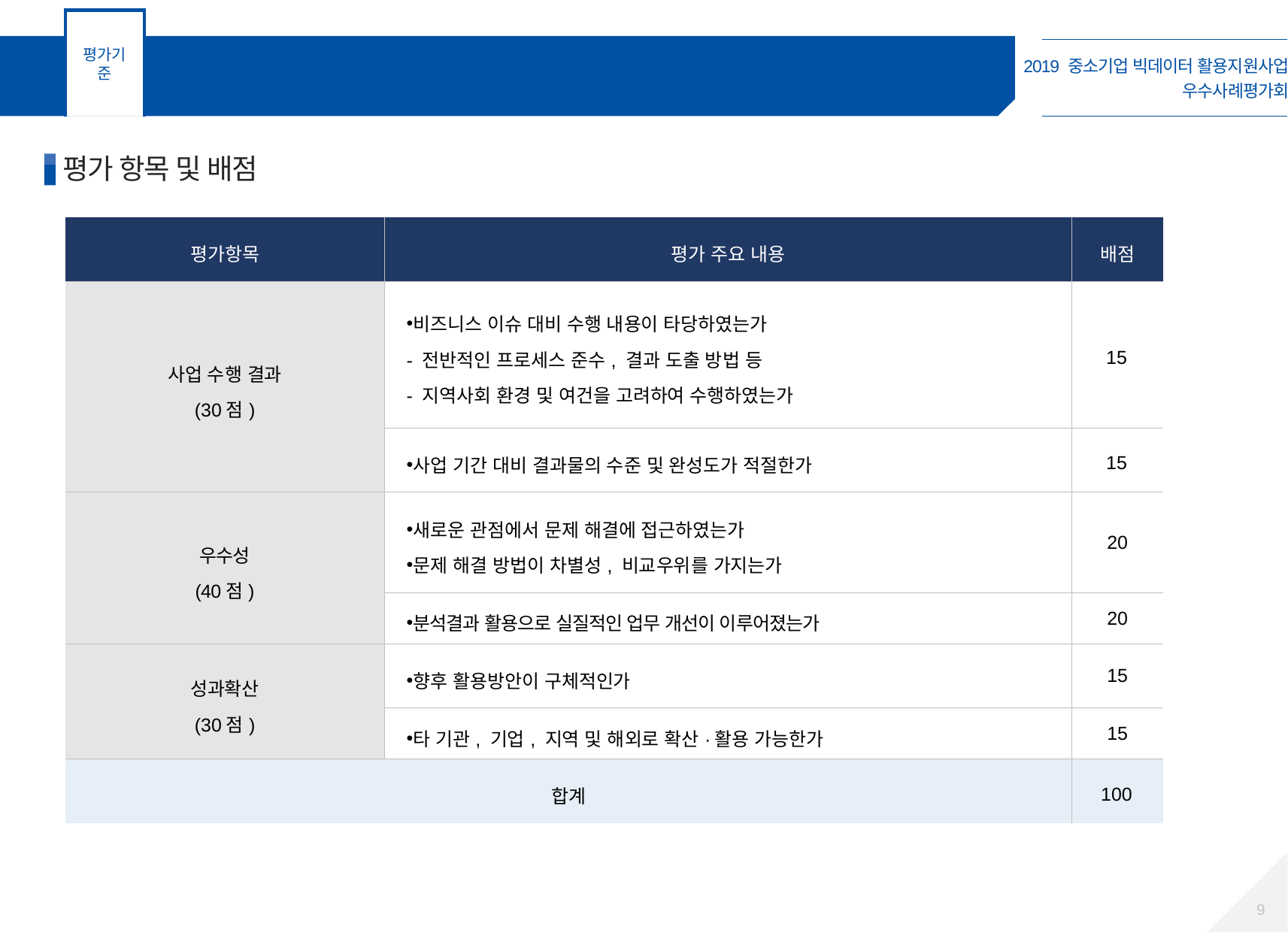

평가기준
결과평가 기준 안내
7
평가 항목 및 배점

| 평가항목 | 평가 주요 내용 | 배점 |
| --- | --- | --- |
| 사업 수행 결과 (30점) | 비즈니스 이슈 대비 수행 내용이 타당하였는가 - 전반적인 프로세스 준수, 결과 도출 방법 등 - 지역사회 환경 및 여건을 고려하여 수행하였는가 | 15 |
|  | 사업 기간 대비 결과물의 수준 및 완성도가 적절한가 | 15 |
| 우수성 (40점) | 새로운 관점에서 문제 해결에 접근하였는가 문제 해결 방법이 차별성, 비교우위를 가지는가 | 20 |
|  | 분석결과 활용으로 실질적인 업무 개선이 이루어졌는가 | 20 |
| 성과확산 (30점) | 향후 활용방안이 구체적인가 | 15 |
|  | 타 기관, 기업, 지역 및 해외로 확산·활용 가능한가 | 15 |
| 합계 |  | 100 |
9